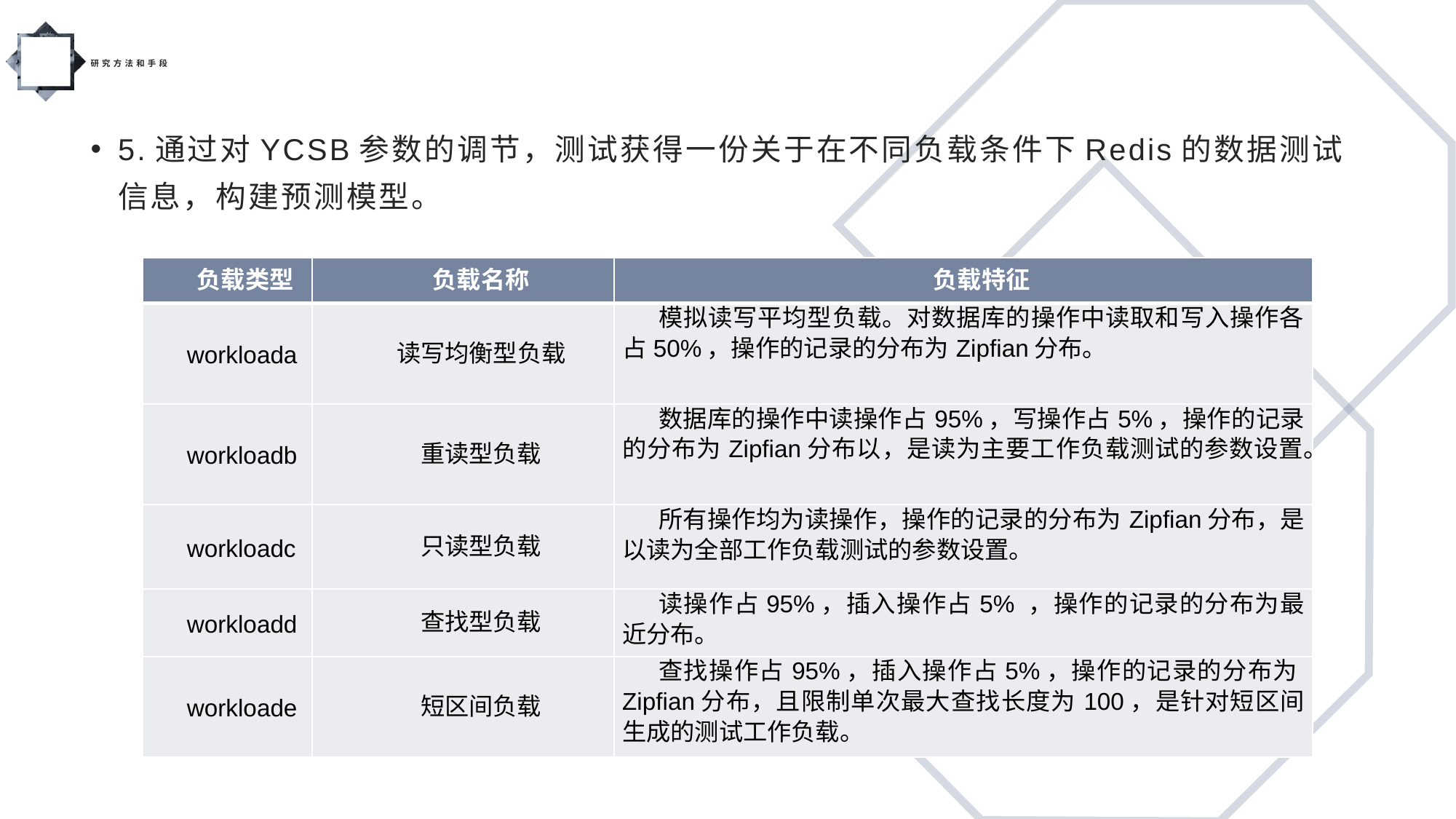

# 研究方法和手段
5.通过对YCSB参数的调节，测试获得一份关于在不同负载条件下Redis的数据测试信息，构建预测模型。
| 负载类型 | 负载名称 | 负载特征 |
| --- | --- | --- |
| workloada | 读写均衡型负载 | 模拟读写平均型负载。对数据库的操作中读取和写入操作各占50%，操作的记录的分布为Zipfian分布。 |
| workloadb | 重读型负载 | 数据库的操作中读操作占95%，写操作占5%，操作的记录的分布为Zipfian分布以，是读为主要工作负载测试的参数设置。 |
| workloadc | 只读型负载 | 所有操作均为读操作，操作的记录的分布为Zipfian分布，是以读为全部工作负载测试的参数设置。 |
| workloadd | 查找型负载 | 读操作占95%，插入操作占5% ，操作的记录的分布为最近分布。 |
| workloade | 短区间负载 | 查找操作占95%，插入操作占5%，操作的记录的分布为Zipfian分布，且限制单次最大查找长度为100，是针对短区间生成的测试工作负载。 |